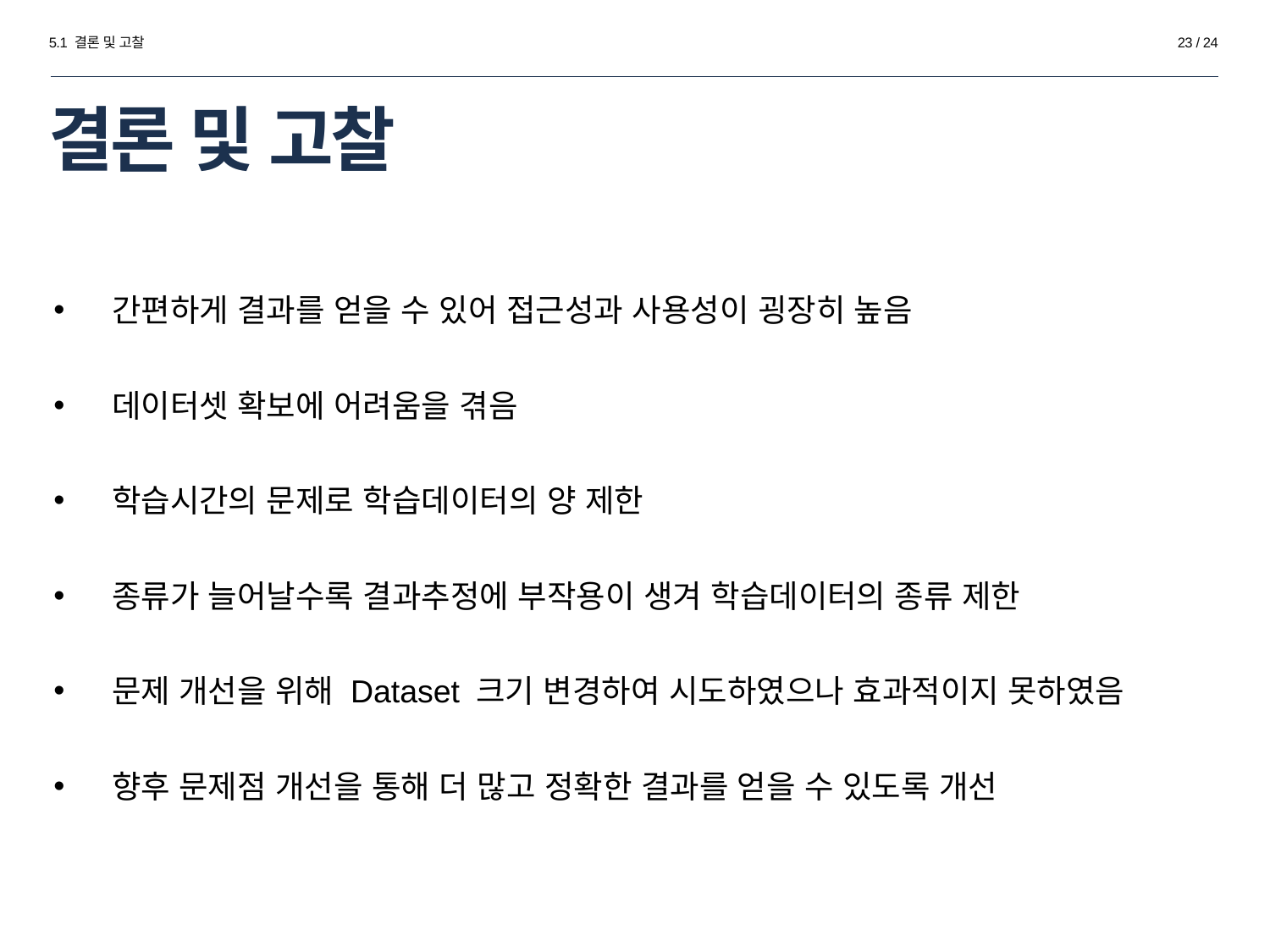

5.1 결론 및 고찰
23 / 24
# 결론 및 고찰

간편하게 결과를 얻을 수 있어 접근성과 사용성이 굉장히 높음
데이터셋 확보에 어려움을 겪음
학습시간의 문제로 학습데이터의 양 제한
종류가 늘어날수록 결과추정에 부작용이 생겨 학습데이터의 종류 제한
문제 개선을 위해 Dataset 크기 변경하여 시도하였으나 효과적이지 못하였음
향후 문제점 개선을 통해 더 많고 정확한 결과를 얻을 수 있도록 개선